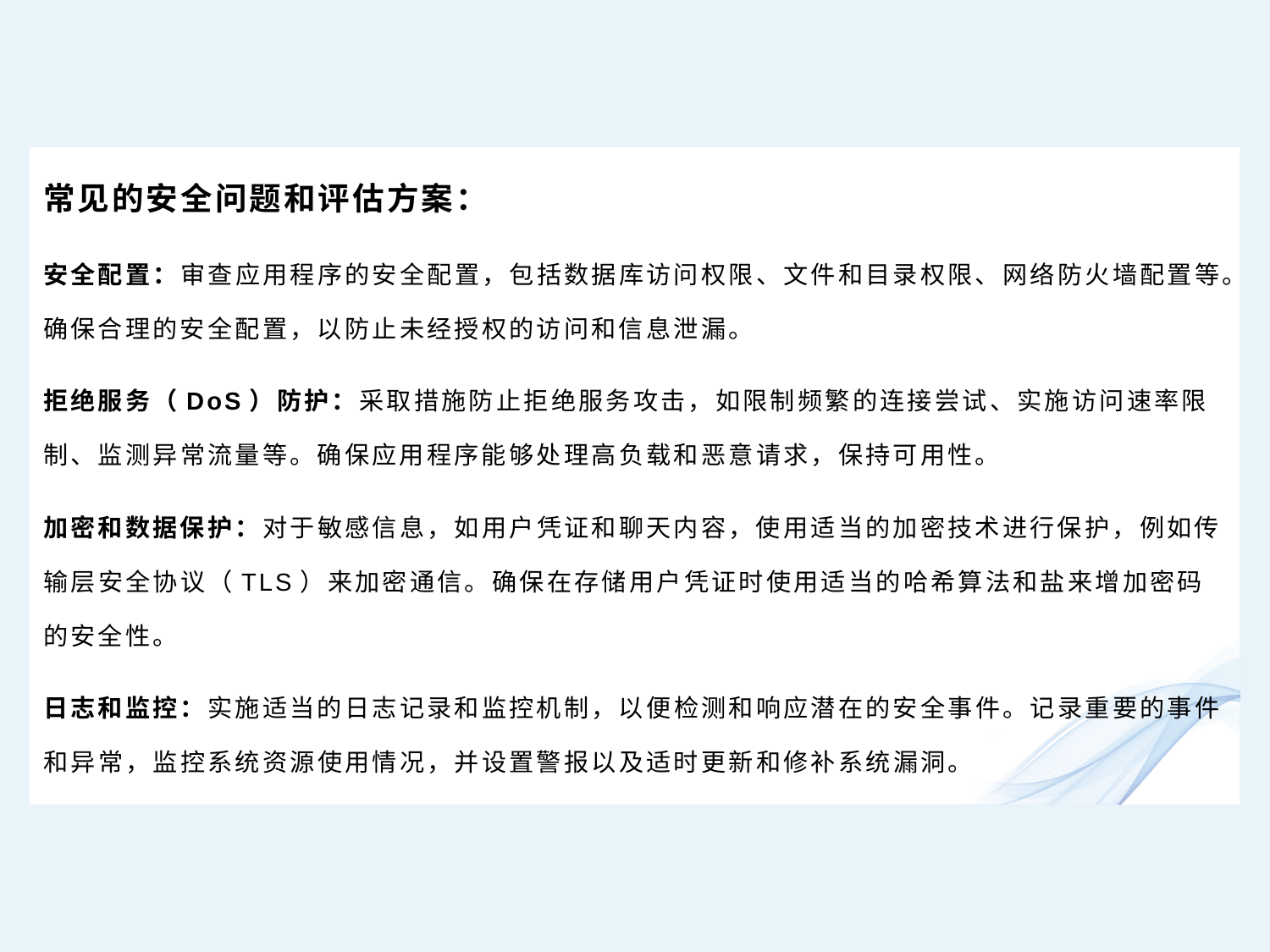

常见的安全问题和评估方案：
安全配置：审查应用程序的安全配置，包括数据库访问权限、文件和目录权限、网络防火墙配置等。确保合理的安全配置，以防止未经授权的访问和信息泄漏。
拒绝服务（DoS）防护：采取措施防止拒绝服务攻击，如限制频繁的连接尝试、实施访问速率限制、监测异常流量等。确保应用程序能够处理高负载和恶意请求，保持可用性。
加密和数据保护：对于敏感信息，如用户凭证和聊天内容，使用适当的加密技术进行保护，例如传输层安全协议（TLS）来加密通信。确保在存储用户凭证时使用适当的哈希算法和盐来增加密码的安全性。
日志和监控：实施适当的日志记录和监控机制，以便检测和响应潜在的安全事件。记录重要的事件和异常，监控系统资源使用情况，并设置警报以及适时更新和修补系统漏洞。